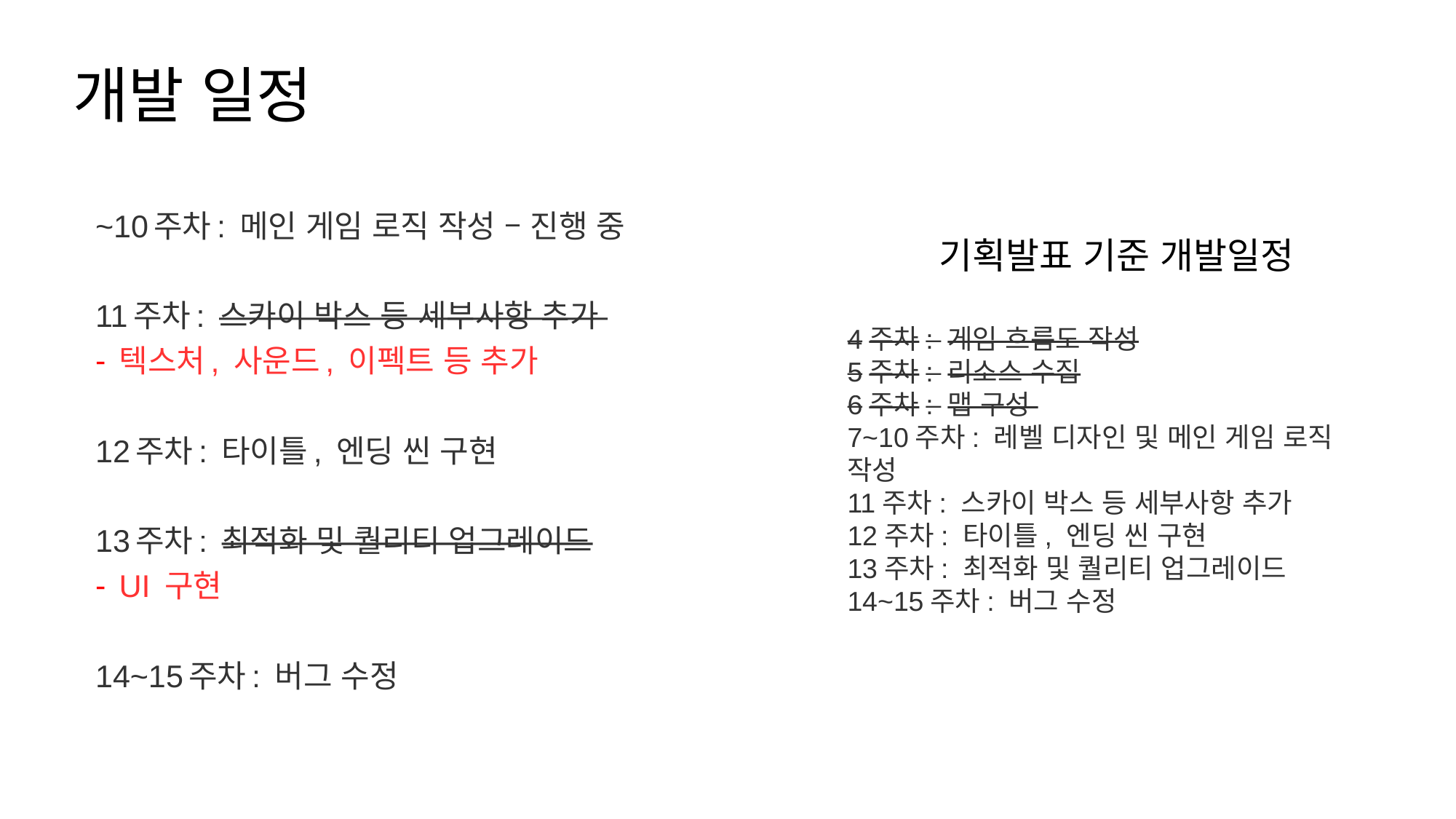

개발 일정
~10주차: 메인 게임 로직 작성 – 진행 중

11주차: 스카이 박스 등 세부사항 추가
텍스처, 사운드, 이펙트 등 추가

12주차: 타이틀, 엔딩 씬 구현

13주차: 최적화 및 퀄리티 업그레이드
UI 구현

14~15주차: 버그 수정

기획발표 기준 개발일정
4주차: 게임 흐름도 작성
5주차: 리소스 수집
6주차: 맵 구성
7~10주차: 레벨 디자인 및 메인 게임 로직 작성
11주차: 스카이 박스 등 세부사항 추가
12주차: 타이틀, 엔딩 씬 구현
13주차: 최적화 및 퀄리티 업그레이드
14~15주차: 버그 수정